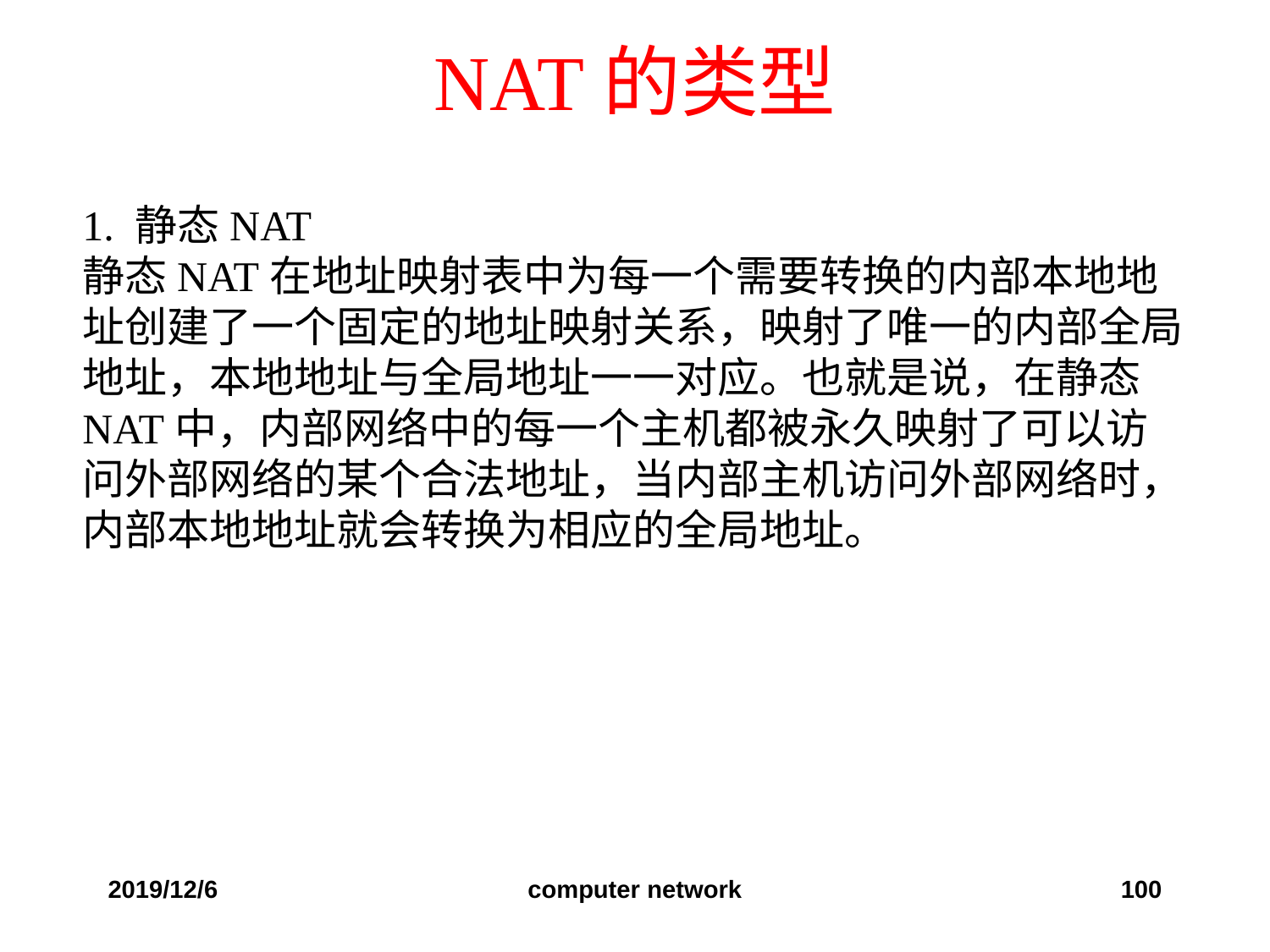

# NAT的类型
1. 静态NAT
静态NAT在地址映射表中为每一个需要转换的内部本地地址创建了一个固定的地址映射关系，映射了唯一的内部全局地址，本地地址与全局地址一一对应。也就是说，在静态NAT中，内部网络中的每一个主机都被永久映射了可以访问外部网络的某个合法地址，当内部主机访问外部网络时，内部本地地址就会转换为相应的全局地址。
2019/12/6
computer network
100